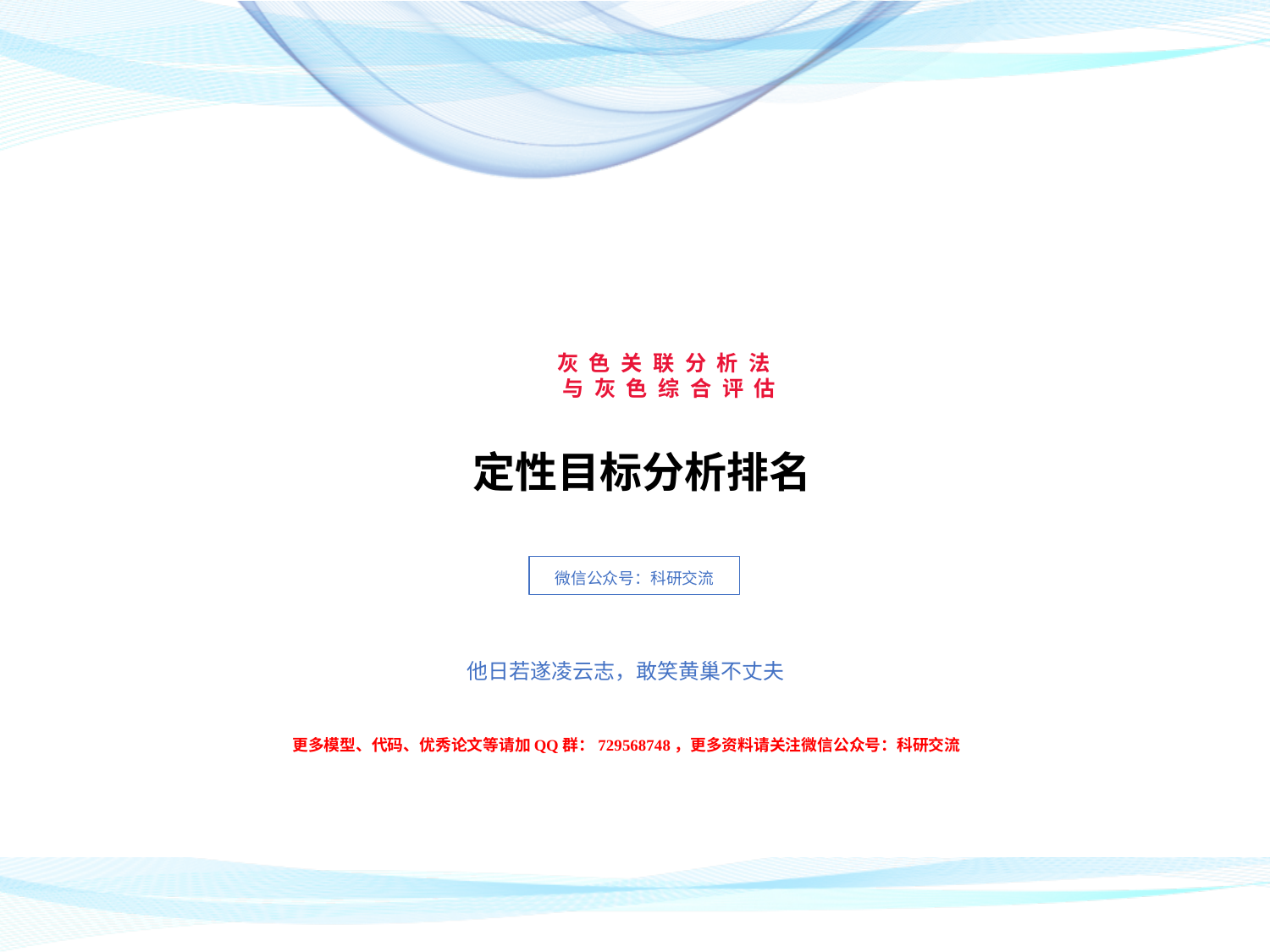

# 灰色关联分析法 与灰色综合评估
定性目标分析排名
微信公众号：科研交流
他日若遂凌云志，敢笑黄巢不丈夫
更多模型、代码、优秀论文等请加QQ群：729568748，更多资料请关注微信公众号：科研交流